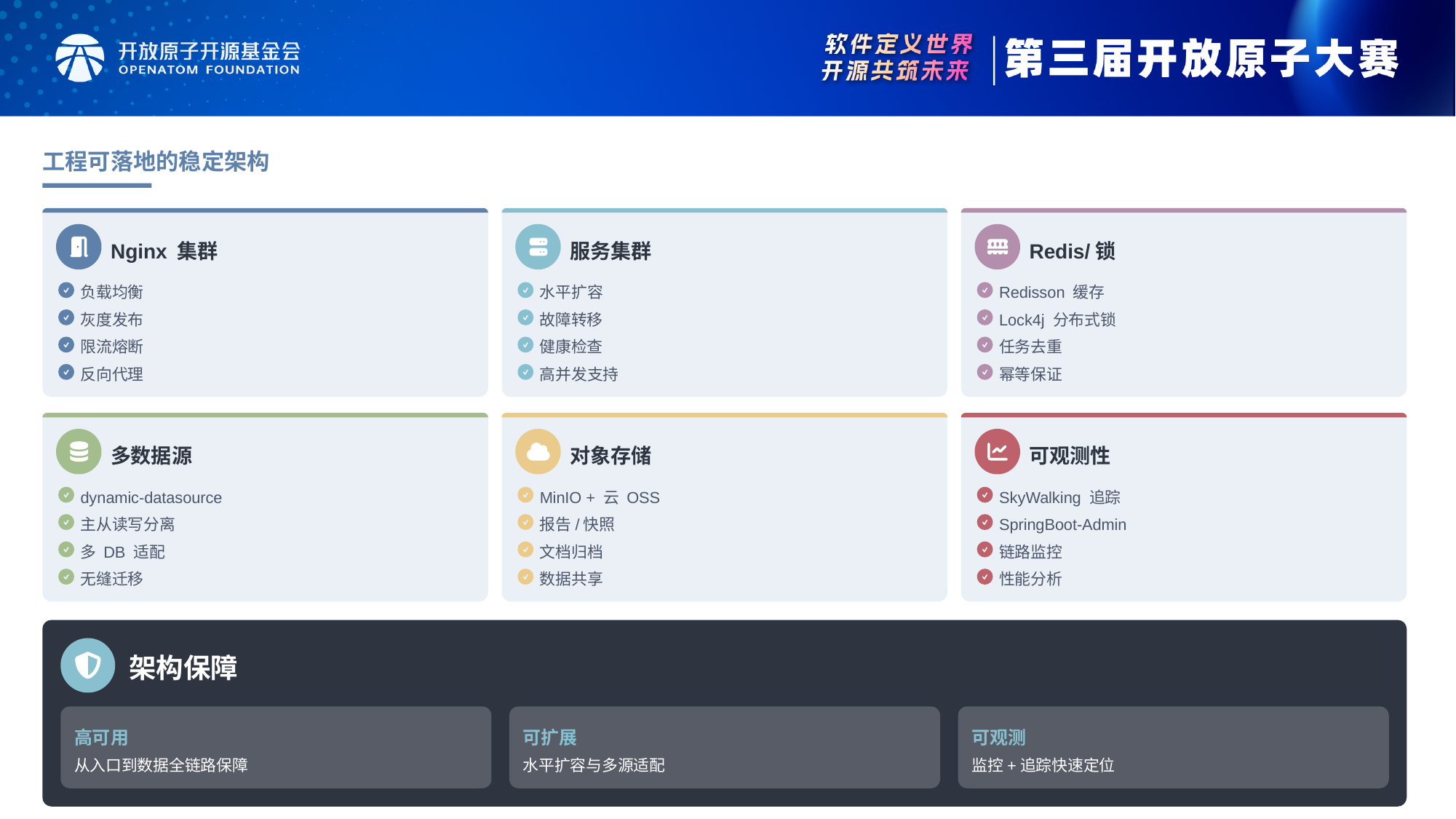

工程可落地的稳定架构

Nginx 集群
服务集群
Redis/锁

负载均衡
水平扩容
Redisson 缓存

灰度发布
故障转移
Lock4j 分布式锁

限流熔断
健康检查
任务去重

反向代理
高并发支持
幂等保证

多数据源
对象存储
可观测性

dynamic-datasource
MinIO + 云 OSS
SkyWalking 追踪

主从读写分离
报告/快照
SpringBoot-Admin

多 DB 适配
文档归档
链路监控

无缝迁移
数据共享
性能分析

架构保障

高可用
可扩展
可观测
从入口到数据全链路保障
水平扩容与多源适配
监控+追踪快速定位